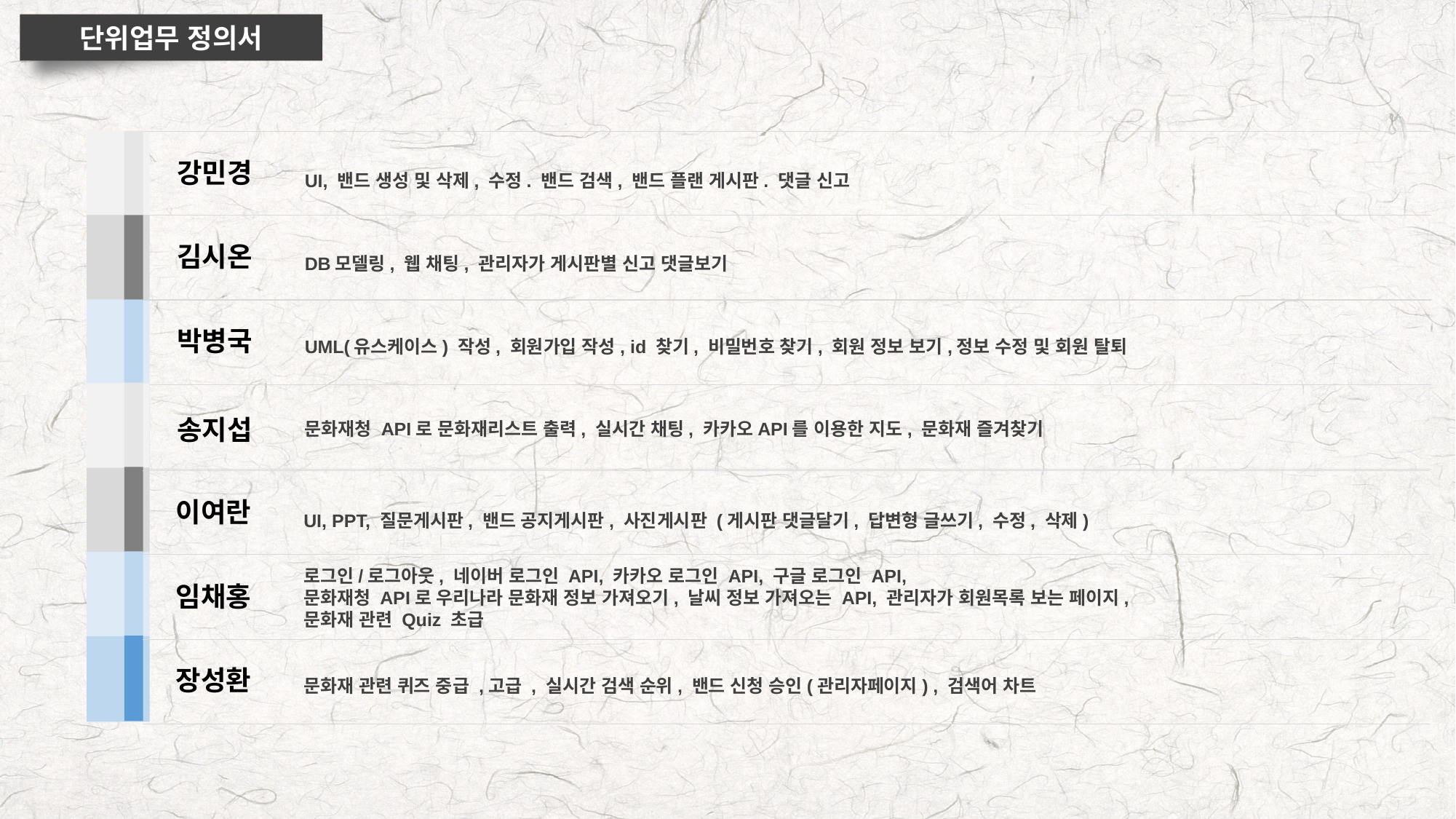

단위업무 정의서

UI, 밴드 생성 및 삭제, 수정. 밴드 검색, 밴드 플랜 게시판. 댓글 신고
강민경
DB모델링, 웹 채팅, 관리자가 게시판별 신고 댓글보기
김시온
UML(유스케이스) 작성, 회원가입 작성, id 찾기, 비밀번호 찾기, 회원 정보 보기,정보 수정 및 회원 탈퇴
박병국

문화재청 API로 문화재리스트 출력, 실시간 채팅, 카카오API를 이용한 지도, 문화재 즐겨찾기
송지섭
UI, PPT, 질문게시판, 밴드 공지게시판, 사진게시판 (게시판 댓글달기, 답변형 글쓰기, 수정, 삭제)
이여란
로그인/로그아웃, 네이버 로그인 API, 카카오 로그인 API, 구글 로그인 API,
문화재청 API로 우리나라 문화재 정보 가져오기, 날씨 정보 가져오는 API, 관리자가 회원목록 보는 페이지,
문화재 관련 Quiz 초급
임채홍
문화재 관련 퀴즈 중급 ,고급 , 실시간 검색 순위, 밴드 신청 승인(관리자페이지) , 검색어 차트
장성환